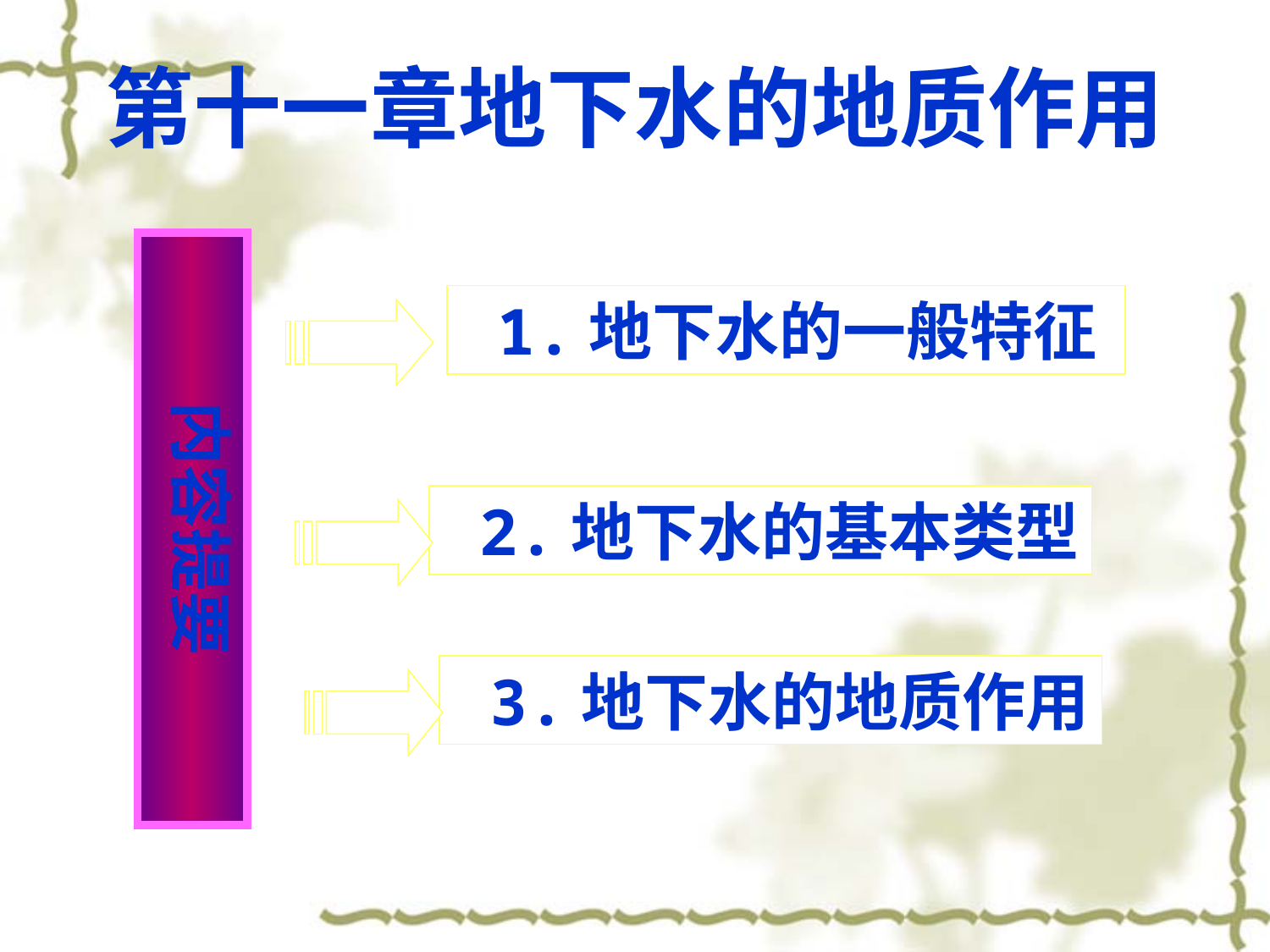

第十一章地下水的地质作用
内容提要
 1.地下水的一般特征

 2.地下水的基本类型

 3.地下水的地质作用